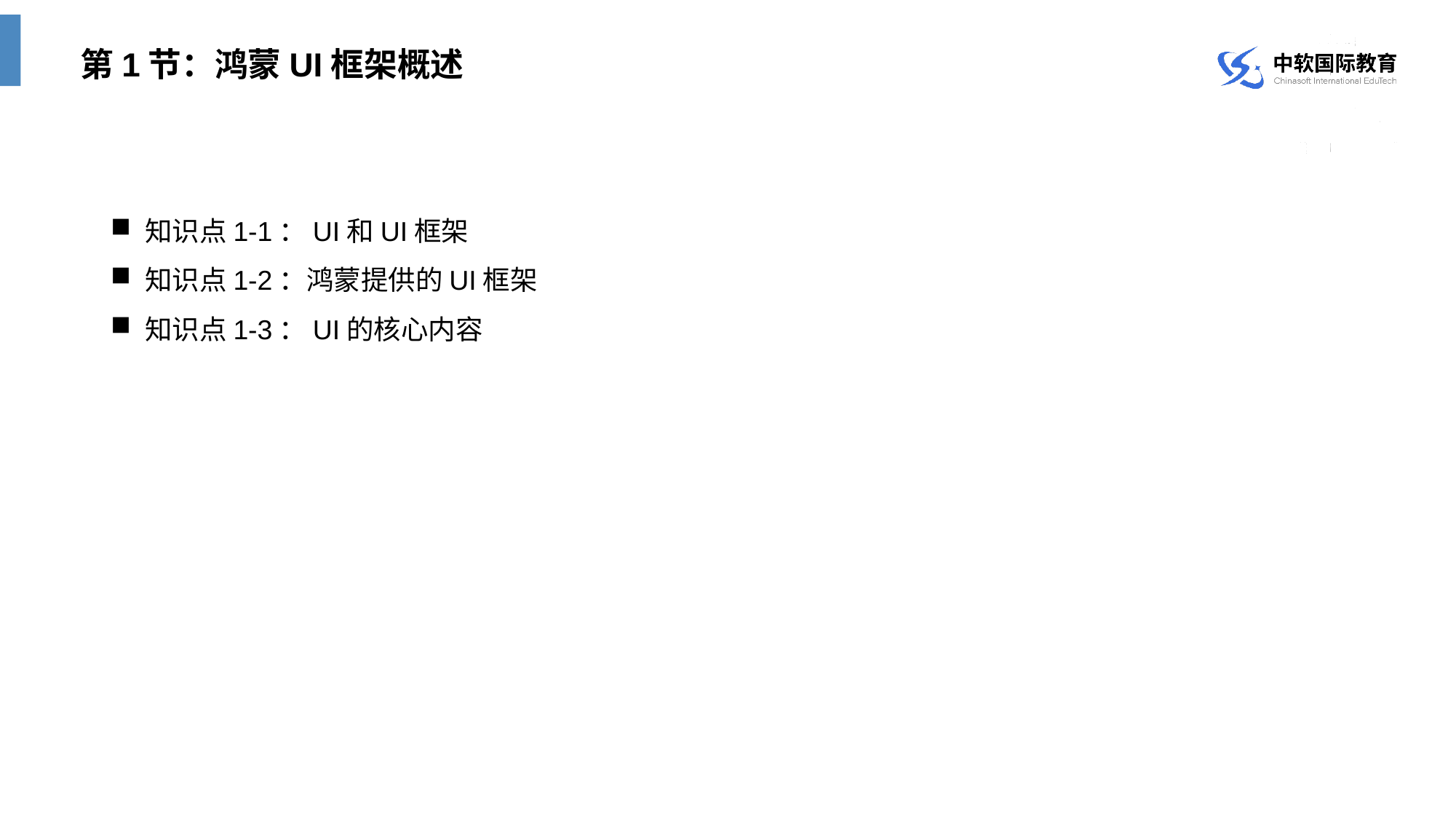

第1节：鸿蒙UI框架概述
知识点1-1：UI和UI框架
知识点1-2：鸿蒙提供的UI框架
知识点1-3：UI的核心内容